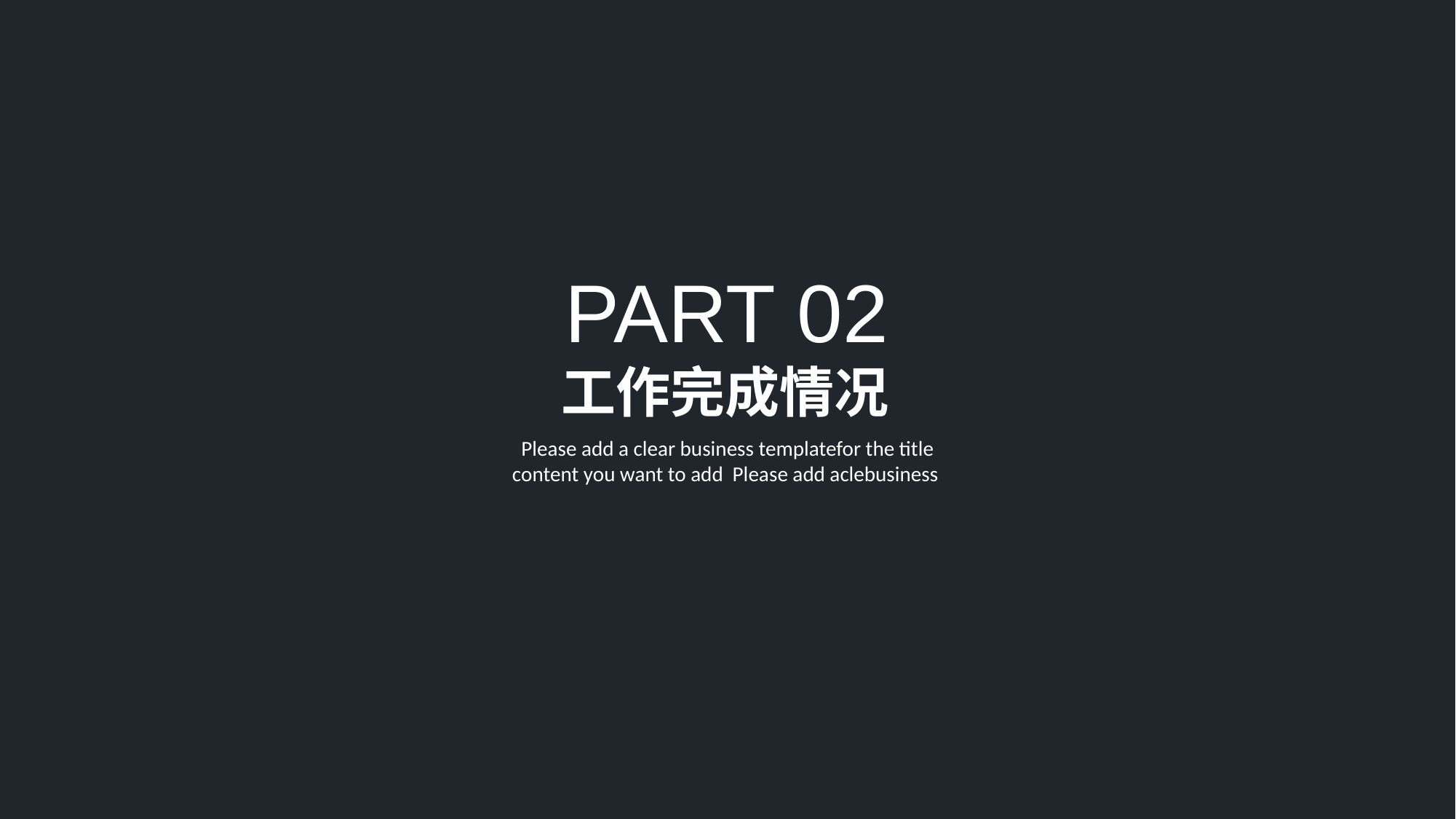

PART 02
工作完成情况
Please add a clear business templatefor the title
content you want to add  Please add aclebusiness